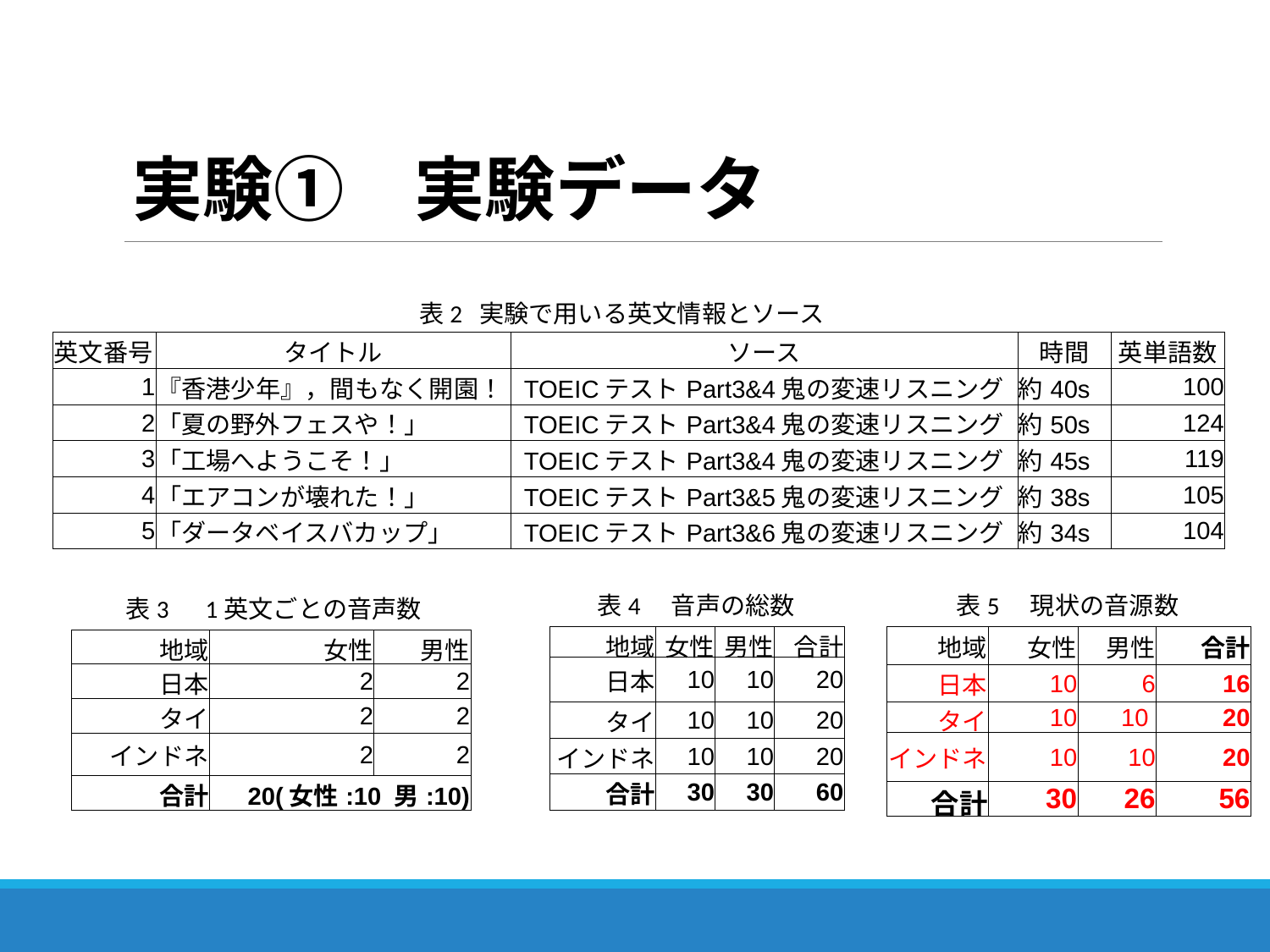

実験①　実験データ

表2  実験で用いる英文情報とソース
| 英文番号 | タイトル | ソース | 時間 | 英単語数 |
| --- | --- | --- | --- | --- |
| 1 | 『香港少年』，間もなく開園！ | TOEICテストPart3&4鬼の変速リスニング | 約40s | 100 |
| 2 | 「夏の野外フェスや！」 | TOEICテストPart3&4鬼の変速リスニング | 約50s | 124 |
| 3 | 「工場へようこそ！」 | TOEICテストPart3&4鬼の変速リスニング | 約45s | 119 |
| 4 | 「エアコンが壊れた！」 | TOEICテストPart3&5鬼の変速リスニング | 約38s | 105 |
| 5 | 「ダータベイスバカップ」 | TOEICテストPart3&6鬼の変速リスニング | 約34s | 104 |
表5　現状の音源数
表4　音声の総数
表3　1英文ごとの音声数
| 地域 | 女性 | 男性 | 合計 |
| --- | --- | --- | --- |
| 日本 | 10 | 6 | 16 |
| タイ | 10 | 10 | 20 |
| インドネ | 10 | 10 | 20 |
| 合計 | 30 | 26 | 56 |
| 地域 | 女性 | 男性 | 合計 |
| --- | --- | --- | --- |
| 日本 | 10 | 10 | 20 |
| タイ | 10 | 10 | 20 |
| インドネ | 10 | 10 | 20 |
| 合計 | 30 | 30 | 60 |
| 地域 | 女性 | 男性 |
| --- | --- | --- |
| 日本 | 2 | 2 |
| タイ | 2 | 2 |
| インドネ | 2 | 2 |
| 合計 | 20(女性:10 男:10) |  |
29